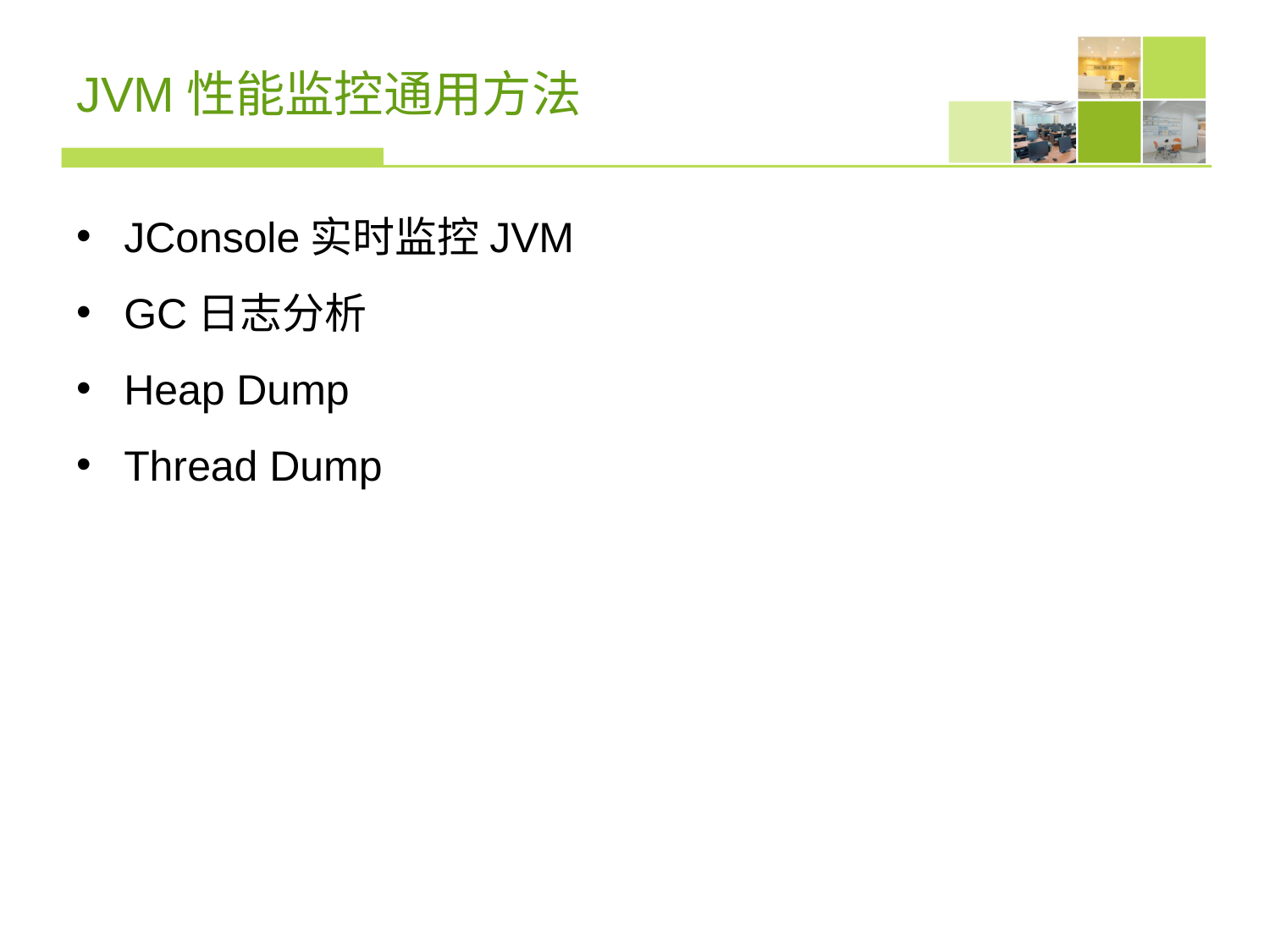

# JVM性能监控通用方法
JConsole实时监控JVM
GC日志分析
Heap Dump
Thread Dump